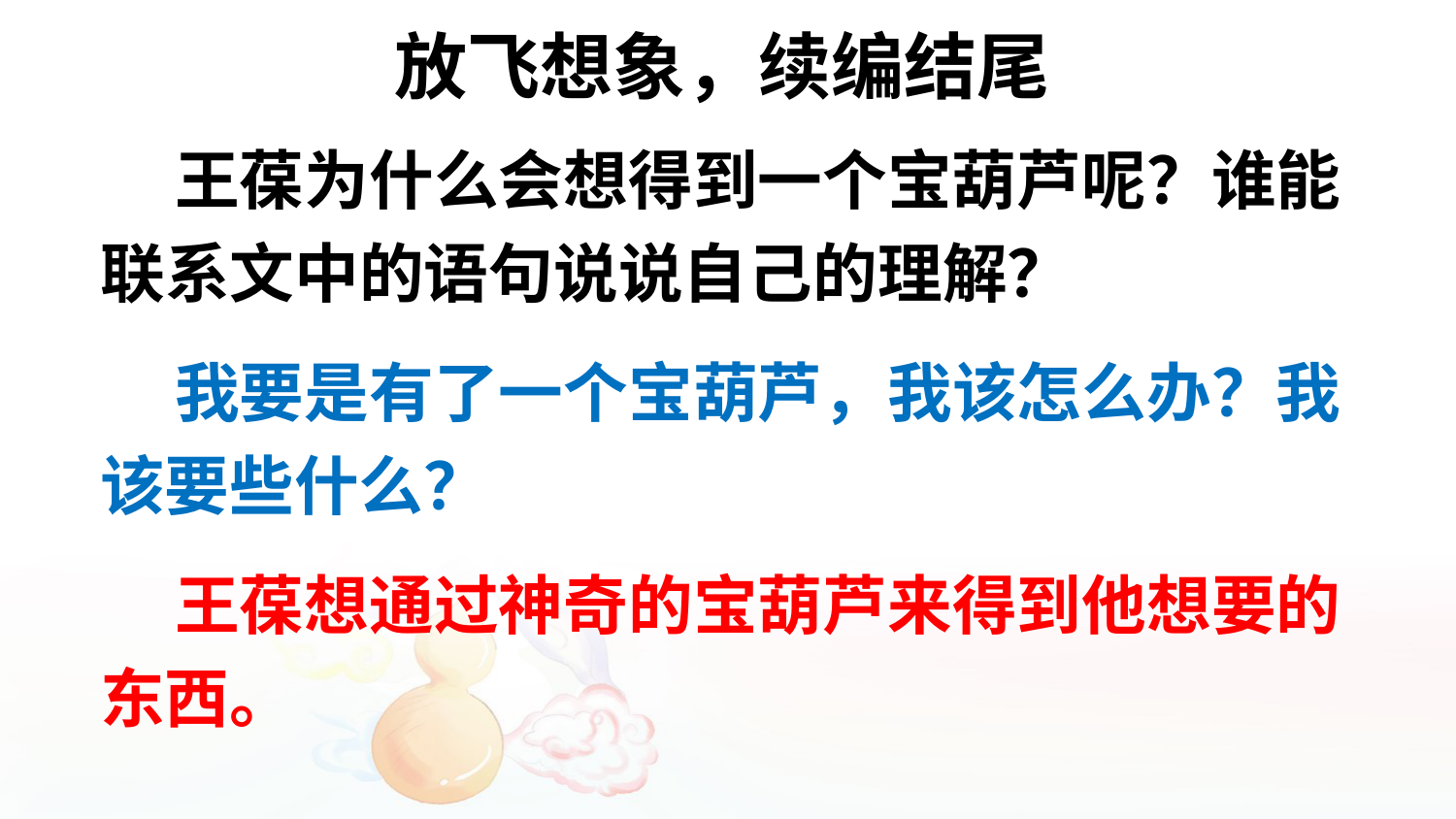

放飞想象，续编结尾
    王葆为什么会想得到一个宝葫芦呢？谁能联系文中的语句说说自己的理解？
    我要是有了一个宝葫芦，我该怎么办？我该要些什么？
    王葆想通过神奇的宝葫芦来得到他想要的东西。